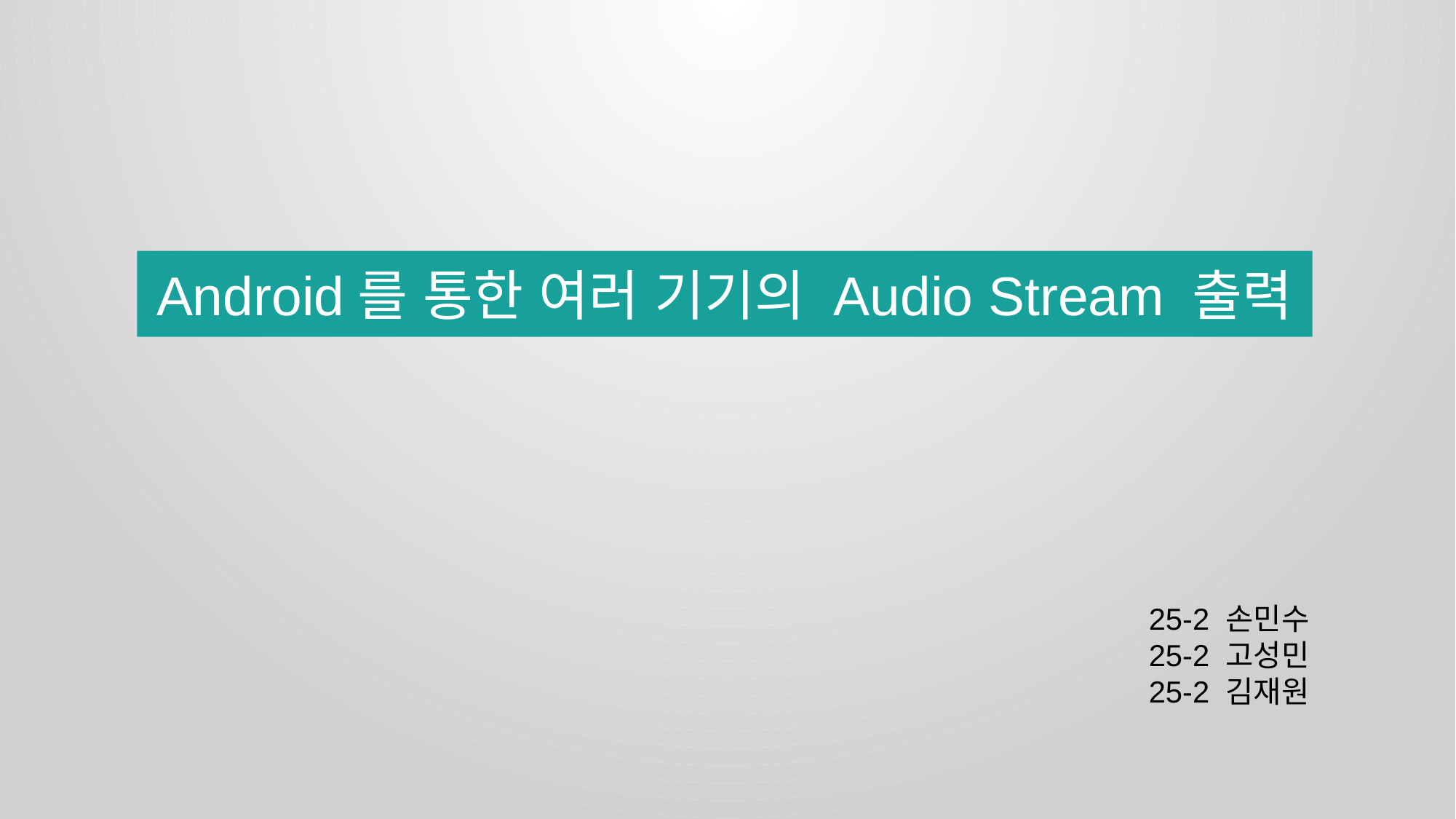

Android를 통한 여러 기기의 Audio Stream 출력
25-2 손민수
25-2 고성민
25-2 김재원